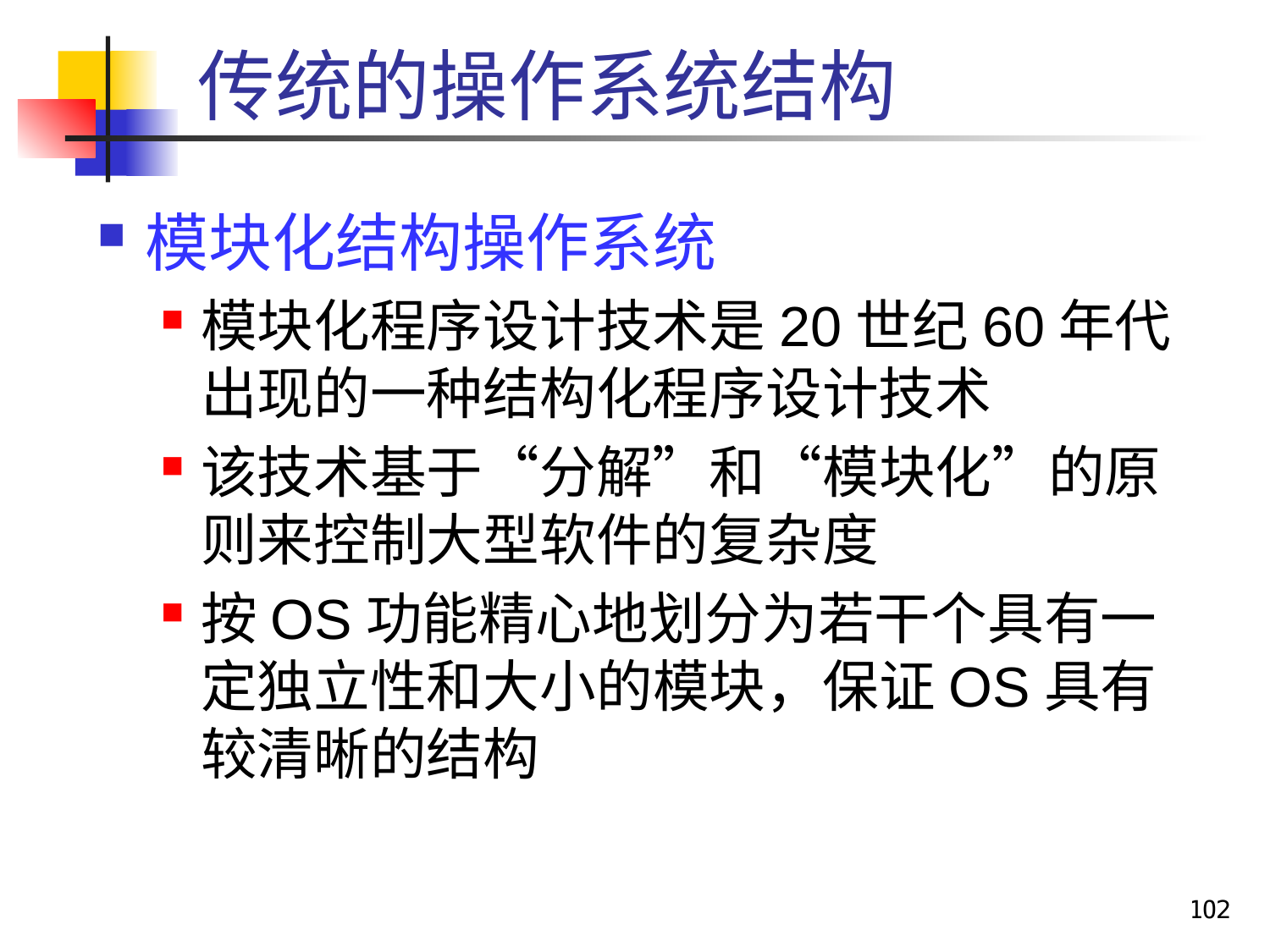

# 传统的操作系统结构
模块化结构操作系统
模块化程序设计技术是20世纪60年代出现的一种结构化程序设计技术
该技术基于“分解”和“模块化”的原则来控制大型软件的复杂度
按OS功能精心地划分为若干个具有一定独立性和大小的模块，保证OS具有较清晰的结构
102